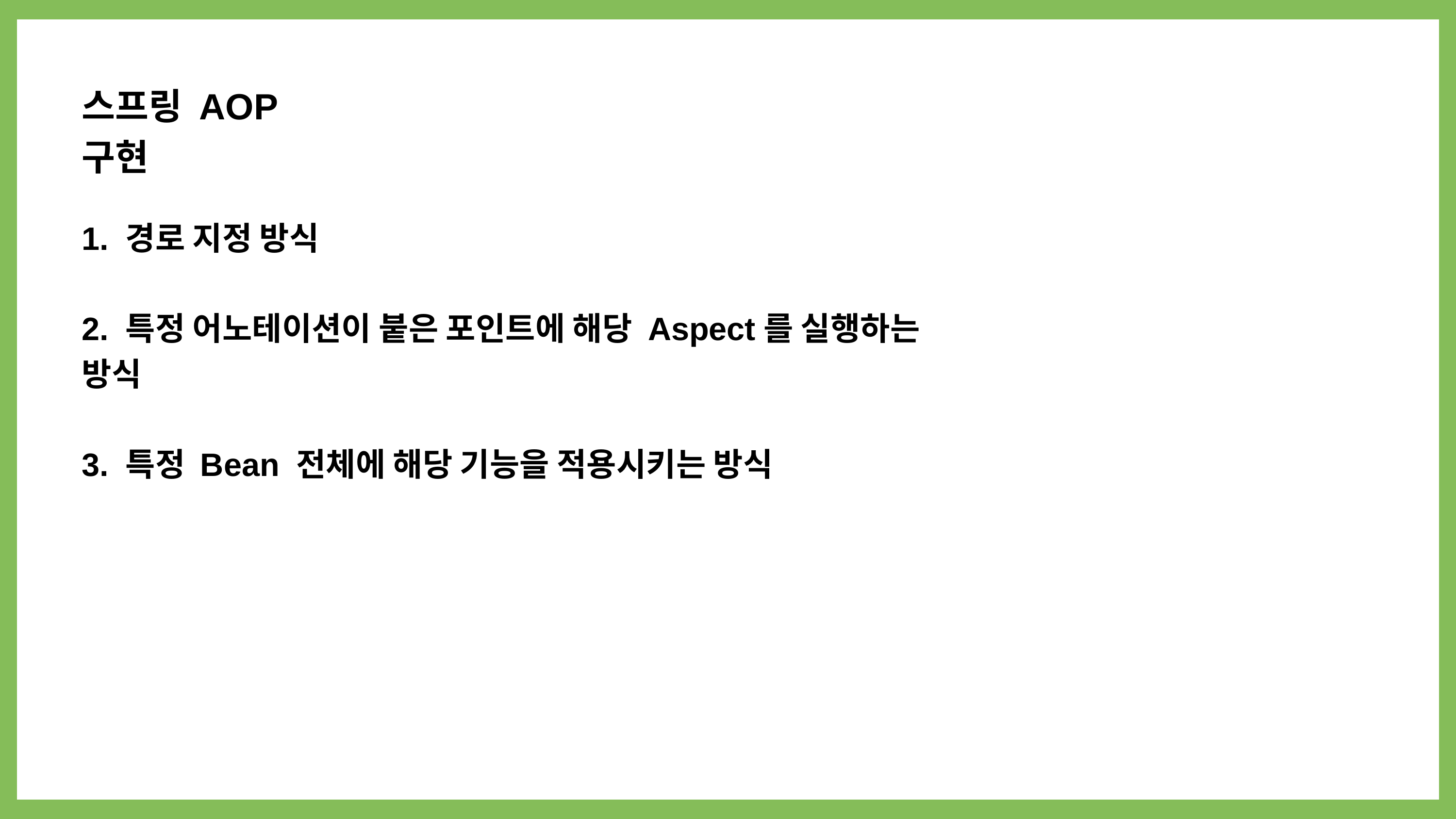

스프링 AOP 구현
1. 경로 지정 방식

2. 특정 어노테이션이 붙은 포인트에 해당 Aspect를 실행하는 방식

3. 특정 Bean 전체에 해당 기능을 적용시키는 방식